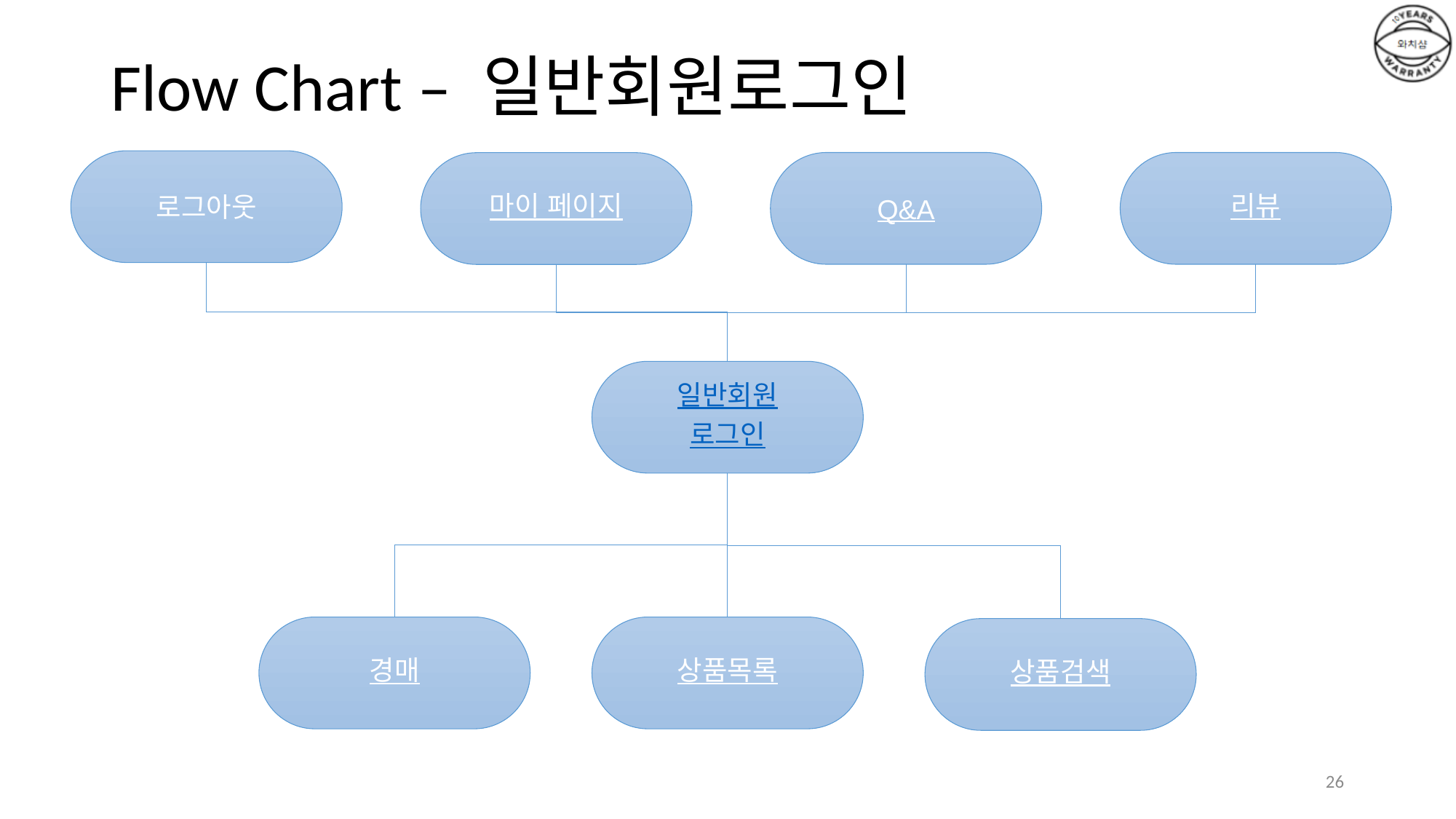

# Flow Chart – 일반회원로그인
로그아웃
Q&A
리뷰
마이 페이지
일반회원
로그인
경매
상품목록
상품검색
26